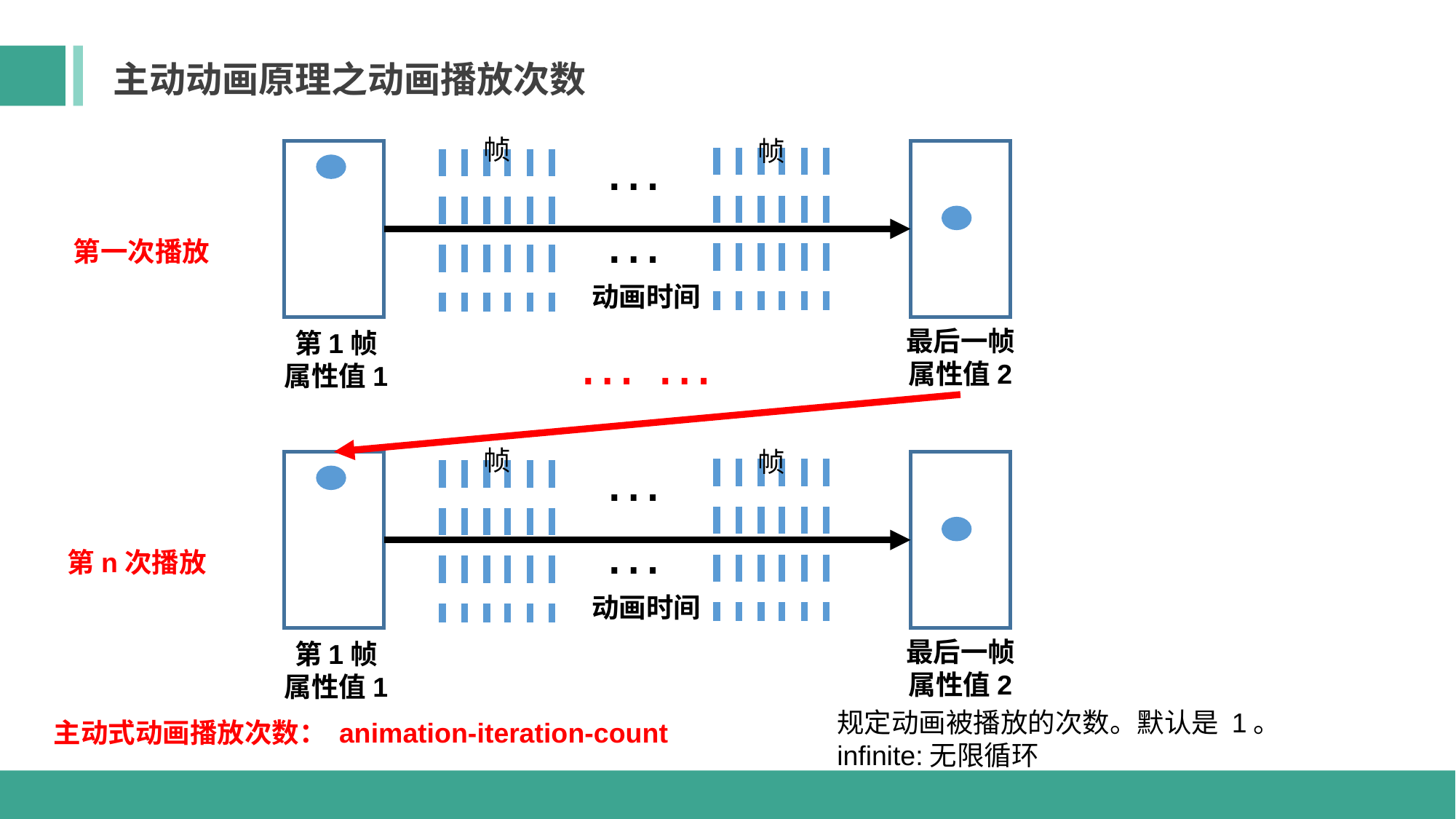

主动动画原理之动画播放次数
… …
帧
帧

最后一帧
属性值2
第1帧
属性值1
第一次播放
动画时间
… …
… …
帧
帧

最后一帧
属性值2
第1帧
属性值1
第n次播放
动画时间
规定动画被播放的次数。默认是 1。
infinite:无限循环
主动式动画播放次数： animation-iteration-count